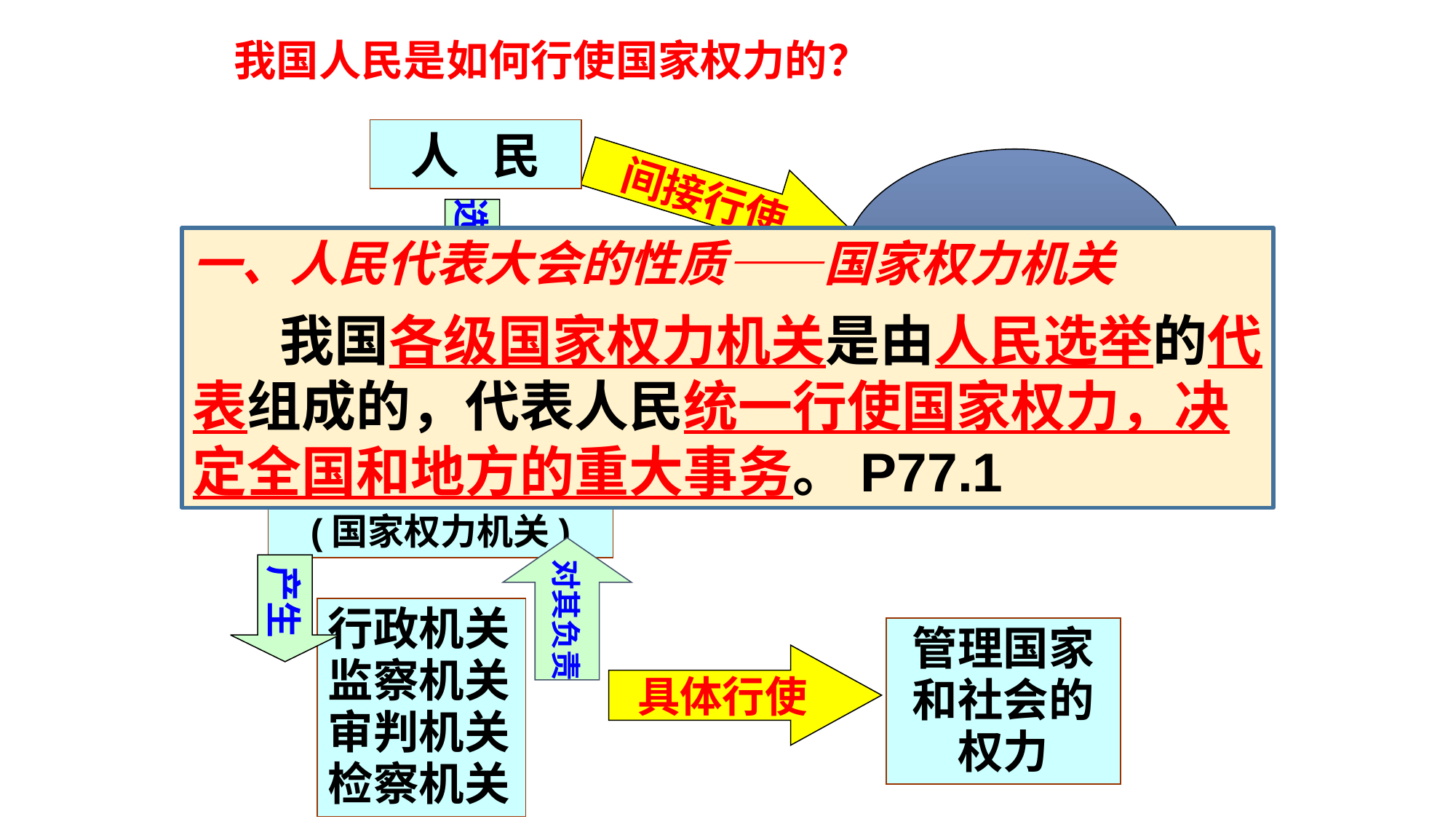

我国人民是如何行使国家权力的？
人   民
国家权力
间接行使
选举
一、人民代表大会的性质——国家权力机关

      我国各级国家权力机关是由人民选举的代表组成的，代表人民统一行使国家权力，决定全国和地方的重大事务。P77.1
直接行使
人大代表
组成
统一行使
人民代表大会
(国家权力机关)
对其负责
产生
行政机关
监察机关
审判机关
检察机关
管理国家
和社会的权力
具体行使